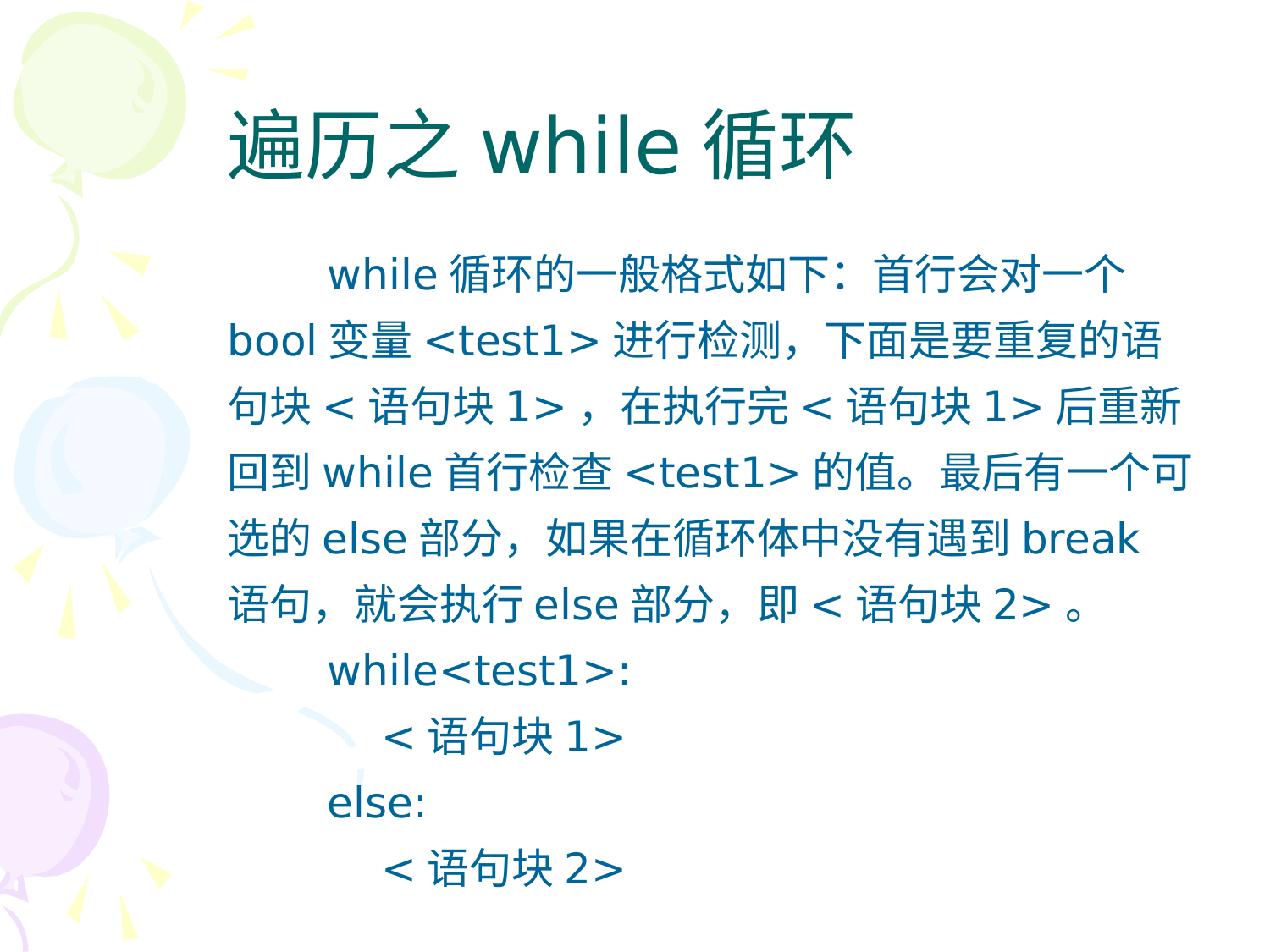

# 遍历之while循环
while循环的一般格式如下：首行会对一个bool变量<test1>进行检测，下面是要重复的语句块<语句块1>，在执行完<语句块1>后重新回到while首行检查<test1>的值。最后有一个可选的else部分，如果在循环体中没有遇到break语句，就会执行else部分，即<语句块2>。
while<test1>:
    <语句块1>
else:
    <语句块2>